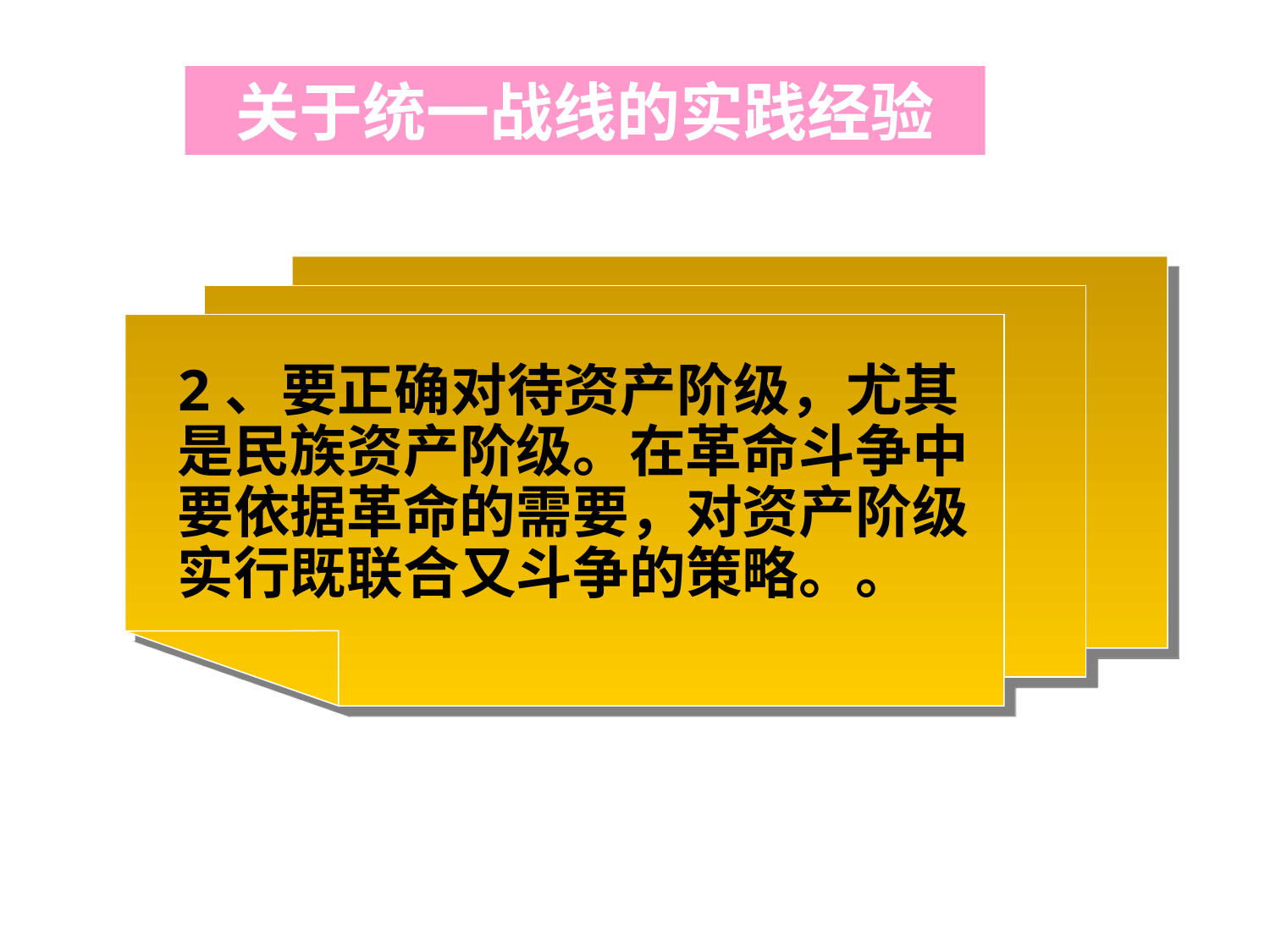

关于统一战线的实践经验

2、要正确对待资产阶级，尤其是民族资产阶级。在革命斗争中要依据革命的需要，对资产阶级实行既联合又斗争的策略。。